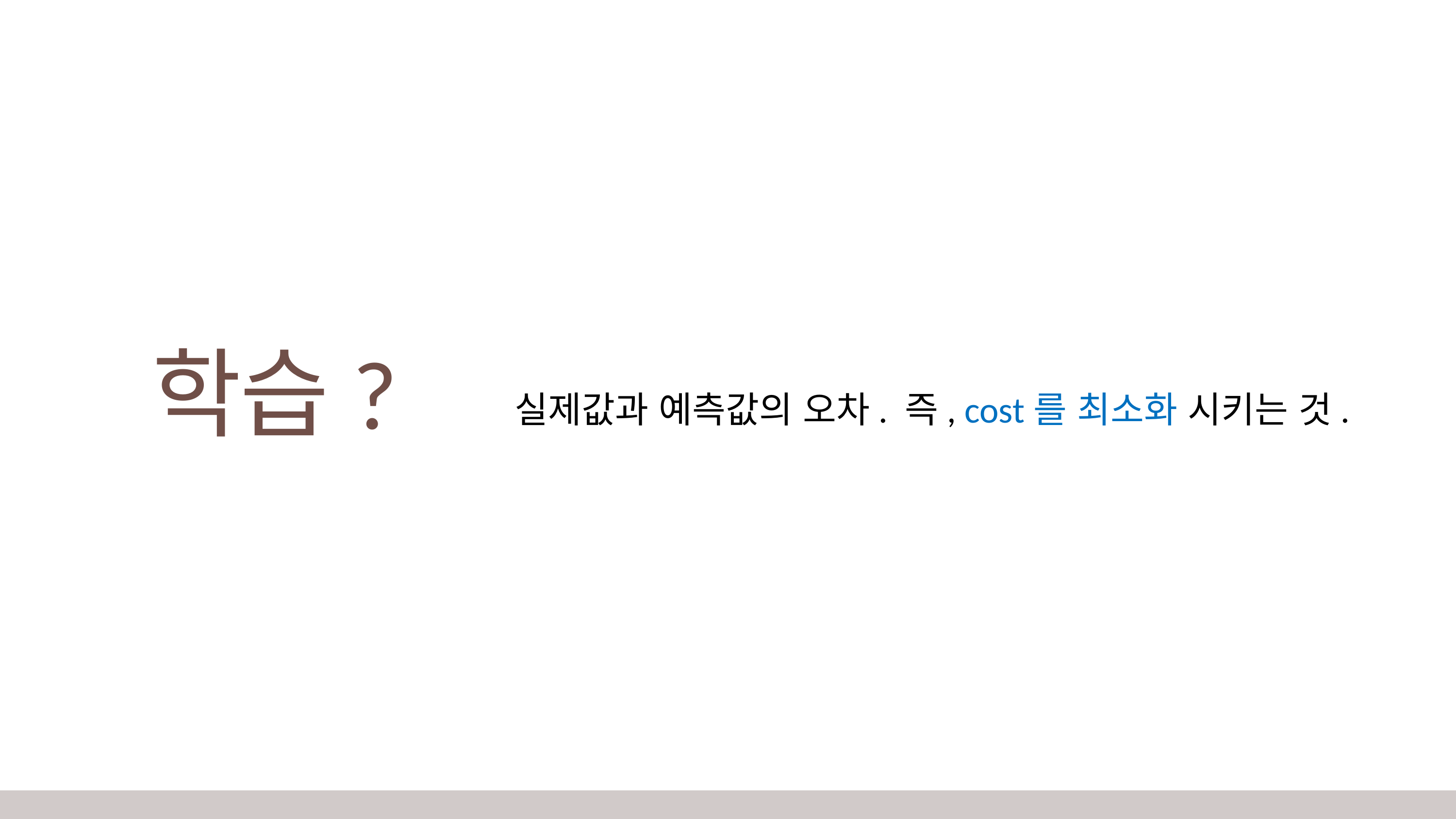

학습?
실제값과 예측값의 오차. 즉, cost를 최소화 시키는 것.